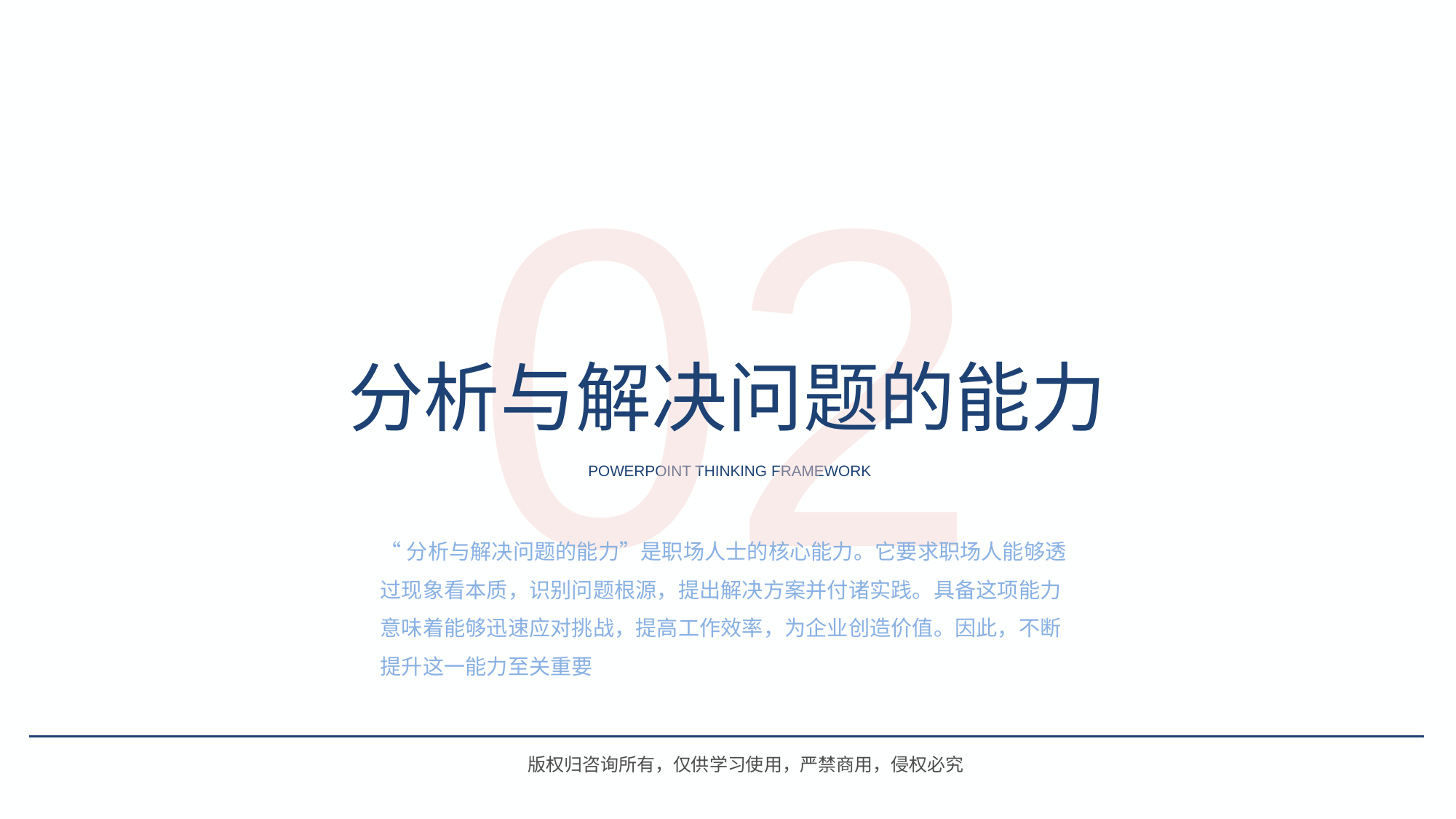

# 02
分析与解决问题的能力
“分析与解决问题的能力”是职场人士的核心能力。它要求职场人能够透过现象看本质，识别问题根源，提出解决方案并付诸实践。具备这项能力意味着能够迅速应对挑战，提高工作效率，为企业创造价值。因此，不断提升这一能力至关重要